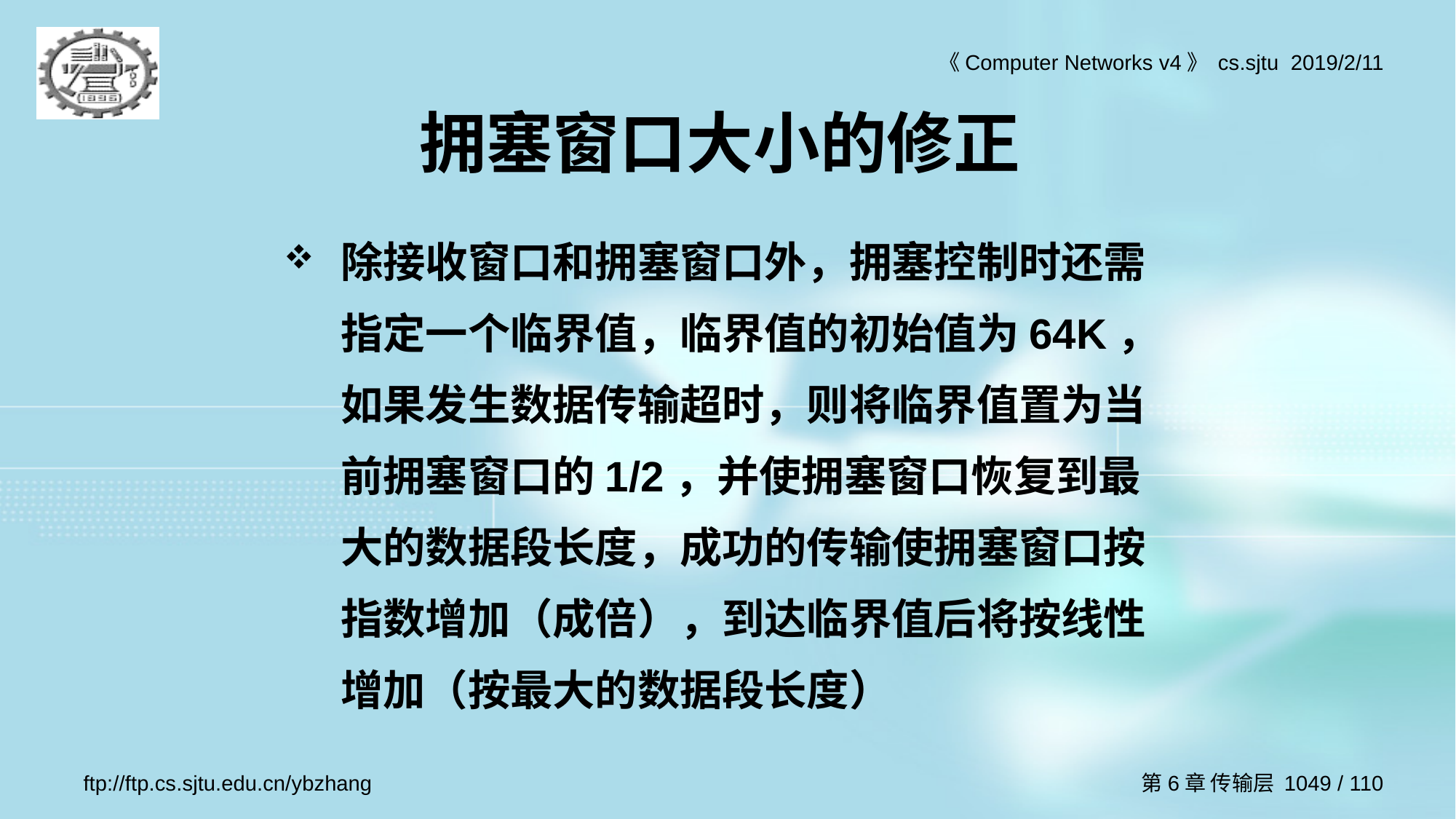

# 拥塞窗口大小的修正
除接收窗口和拥塞窗口外，拥塞控制时还需指定一个临界值，临界值的初始值为64K，如果发生数据传输超时，则将临界值置为当前拥塞窗口的1/2，并使拥塞窗口恢复到最大的数据段长度，成功的传输使拥塞窗口按指数增加（成倍），到达临界值后将按线性增加（按最大的数据段长度）